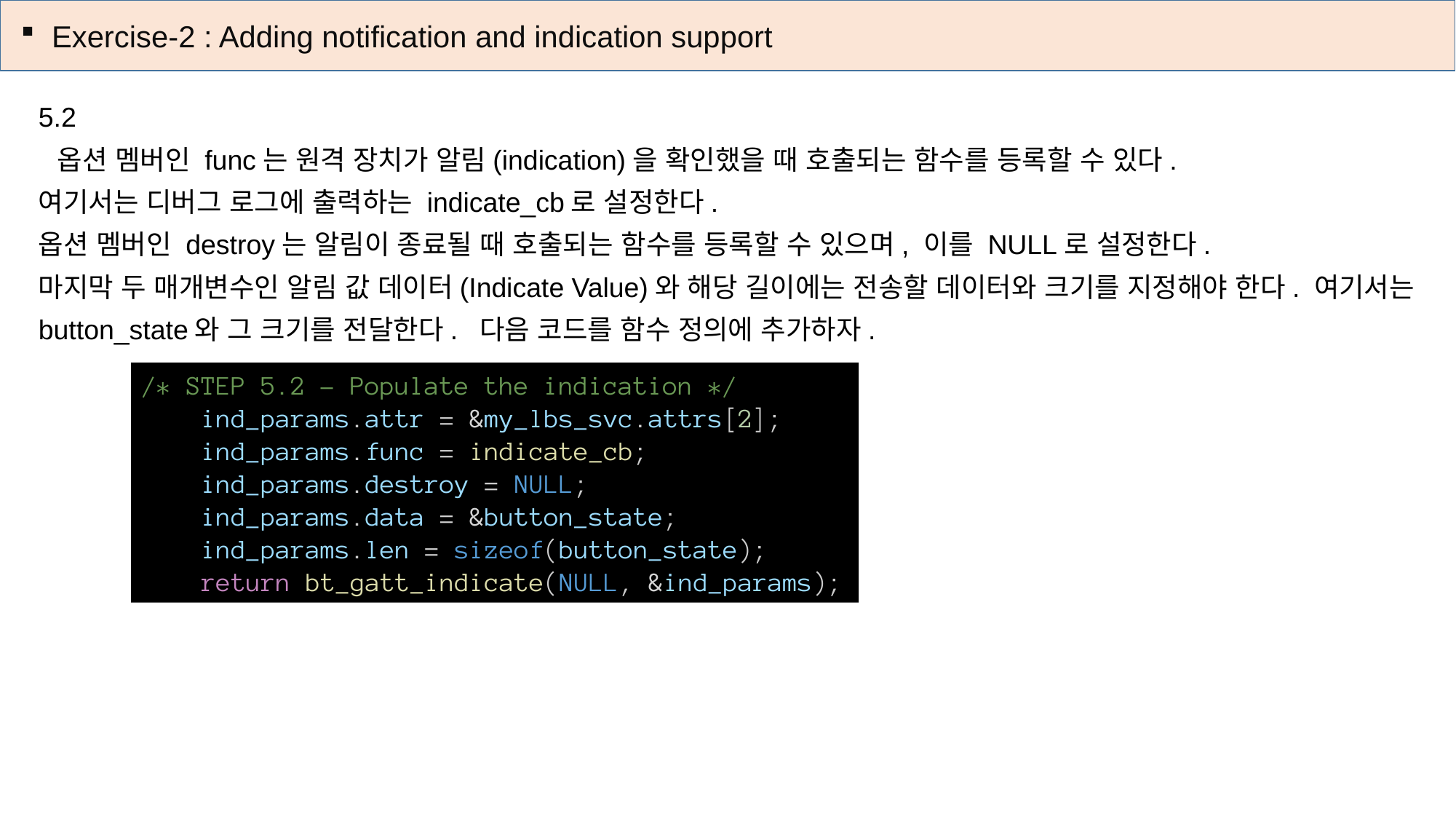

Exercise-2 : Adding notification and indication support
5.2
  옵션 멤버인 func는 원격 장치가 알림(indication)을 확인했을 때 호출되는 함수를 등록할 수 있다.
여기서는 디버그 로그에 출력하는 indicate_cb로 설정한다.
옵션 멤버인 destroy는 알림이 종료될 때 호출되는 함수를 등록할 수 있으며, 이를 NULL로 설정한다.
마지막 두 매개변수인 알림 값 데이터(Indicate Value)와 해당 길이에는 전송할 데이터와 크기를 지정해야 한다. 여기서는 button_state와 그 크기를 전달한다.  다음 코드를 함수 정의에 추가하자.
/* STEP 5.2 - Populate the indication */
    ind_params.attr = &my_lbs_svc.attrs[2];
    ind_params.func = indicate_cb;
    ind_params.destroy = NULL;
    ind_params.data = &button_state;
    ind_params.len = sizeof(button_state);
    return bt_gatt_indicate(NULL, &ind_params);